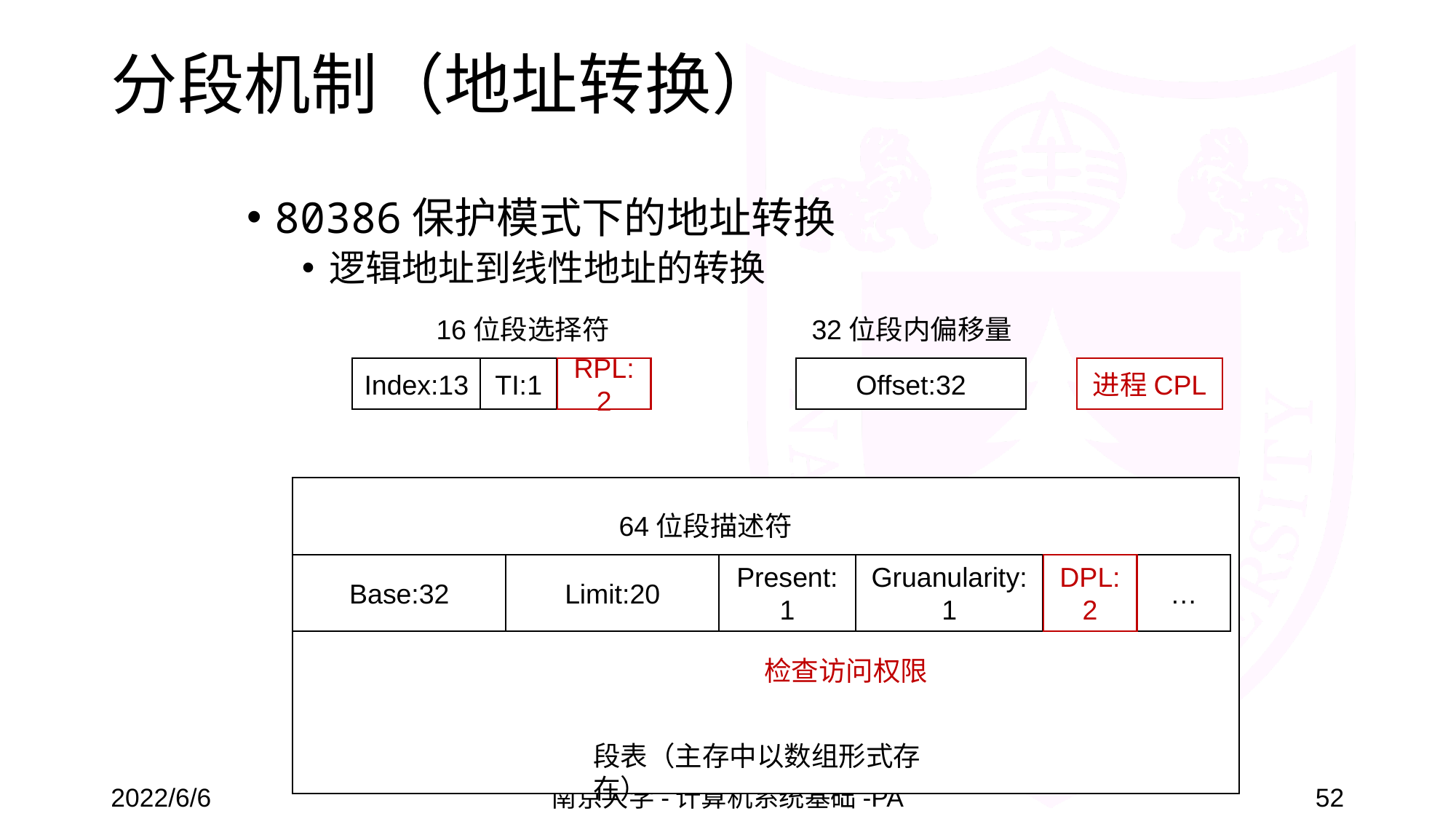

# 分段机制（地址转换）
80386保护模式下的地址转换
逻辑地址到线性地址的转换
16位段选择符
32位段内偏移量
Index:13
TI:1
RPL:2
Offset:32
进程CPL

64位段描述符
Base:32
Limit:20
Present:1
Gruanularity:1
DPL:2
…
检查访问权限
段表（主存中以数组形式存在）
2022/6/6
南京大学-计算机系统基础-PA
52